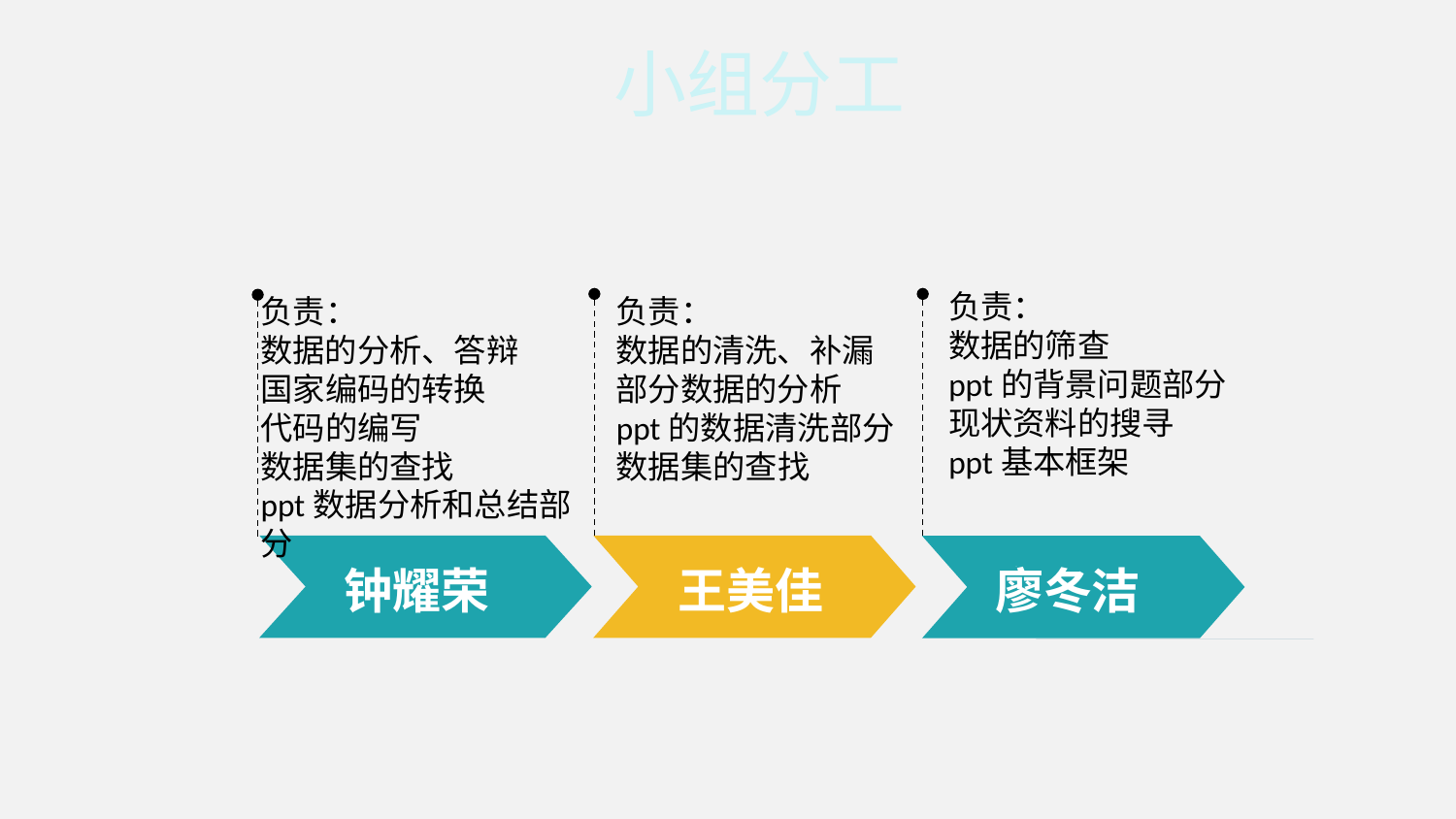

小组分工
负责：
数据的筛查
ppt的背景问题部分
现状资料的搜寻
ppt基本框架

负责：
数据的分析、答辩
国家编码的转换
代码的编写
数据集的查找
ppt数据分析和总结部分
负责：
数据的清洗、补漏
部分数据的分析
ppt的数据清洗部分
数据集的查找

 王美佳

钟耀荣

廖冬洁